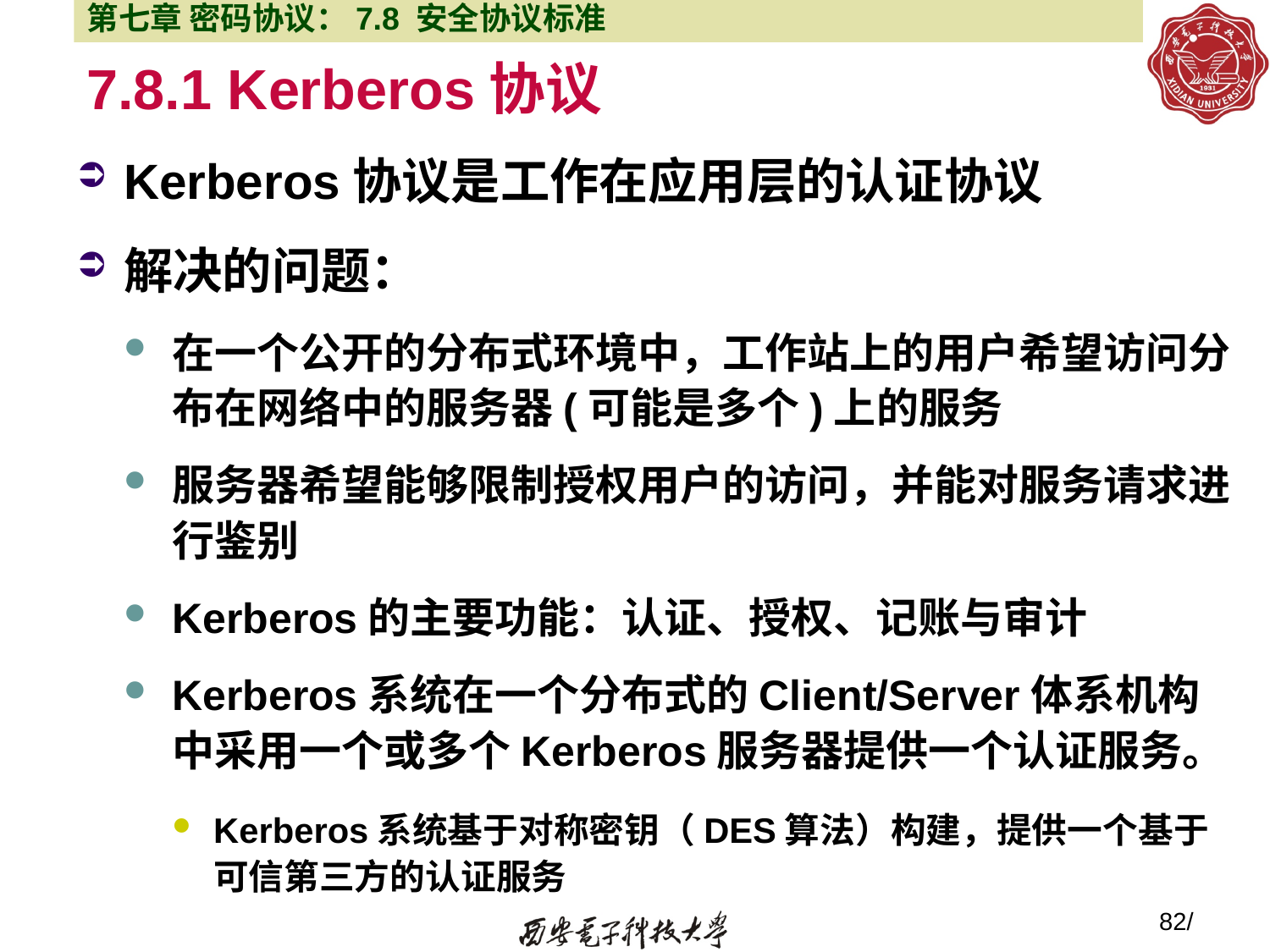

第七章 密码协议：7.8 安全协议标准
# 7.8.1 Kerberos协议
Kerberos协议是工作在应用层的认证协议
解决的问题：
在一个公开的分布式环境中，工作站上的用户希望访问分布在网络中的服务器(可能是多个)上的服务
服务器希望能够限制授权用户的访问，并能对服务请求进行鉴别
Kerberos的主要功能：认证、授权、记账与审计
Kerberos系统在一个分布式的Client/Server体系机构中采用一个或多个Kerberos服务器提供一个认证服务。
Kerberos系统基于对称密钥（DES算法）构建，提供一个基于可信第三方的认证服务
82/